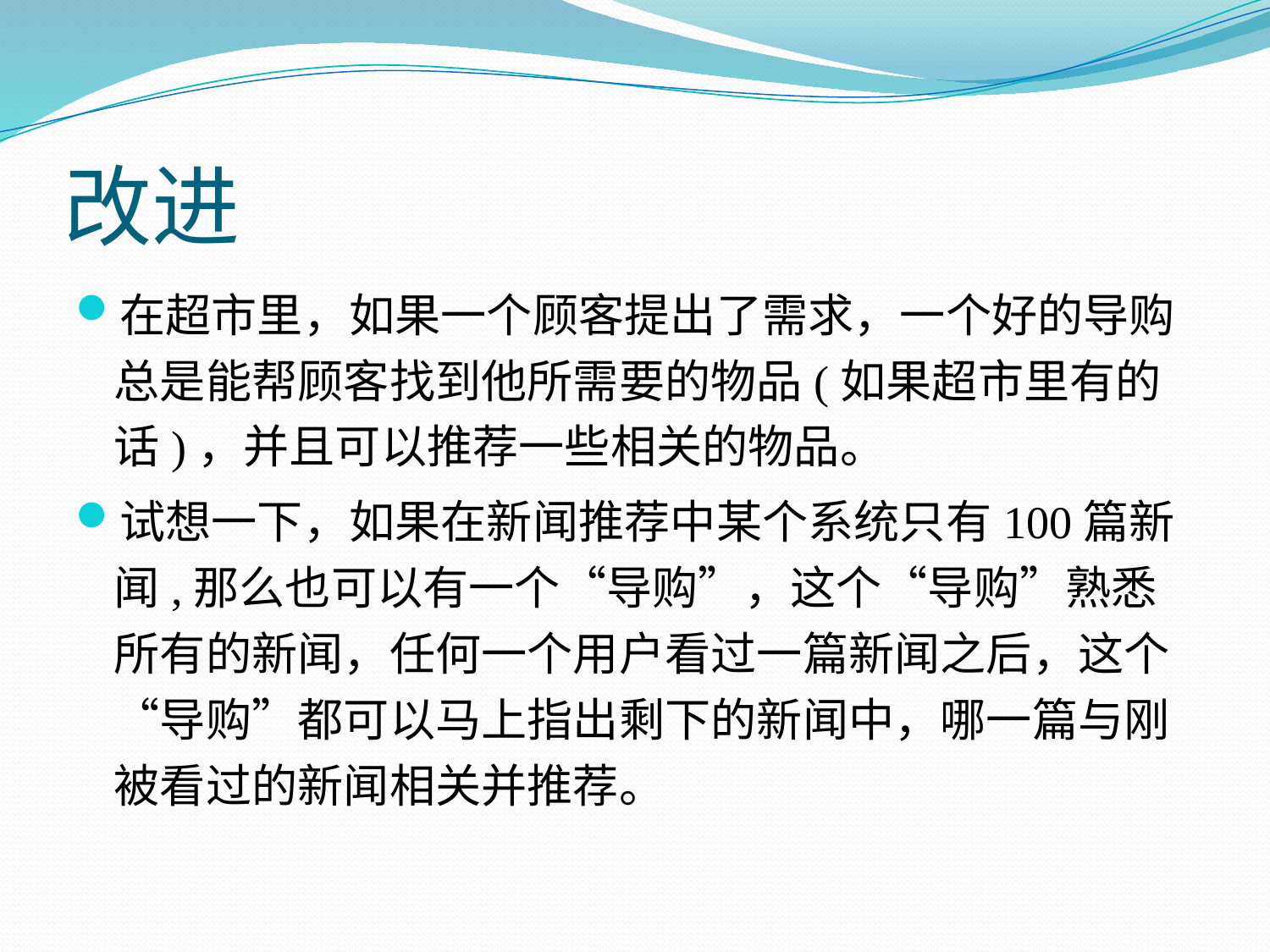

# 改进
在超市里，如果一个顾客提出了需求，一个好的导购总是能帮顾客找到他所需要的物品(如果超市里有的话)，并且可以推荐一些相关的物品。
试想一下，如果在新闻推荐中某个系统只有100篇新闻,那么也可以有一个“导购”，这个“导购”熟悉所有的新闻，任何一个用户看过一篇新闻之后，这个“导购”都可以马上指出剩下的新闻中，哪一篇与刚被看过的新闻相关并推荐。